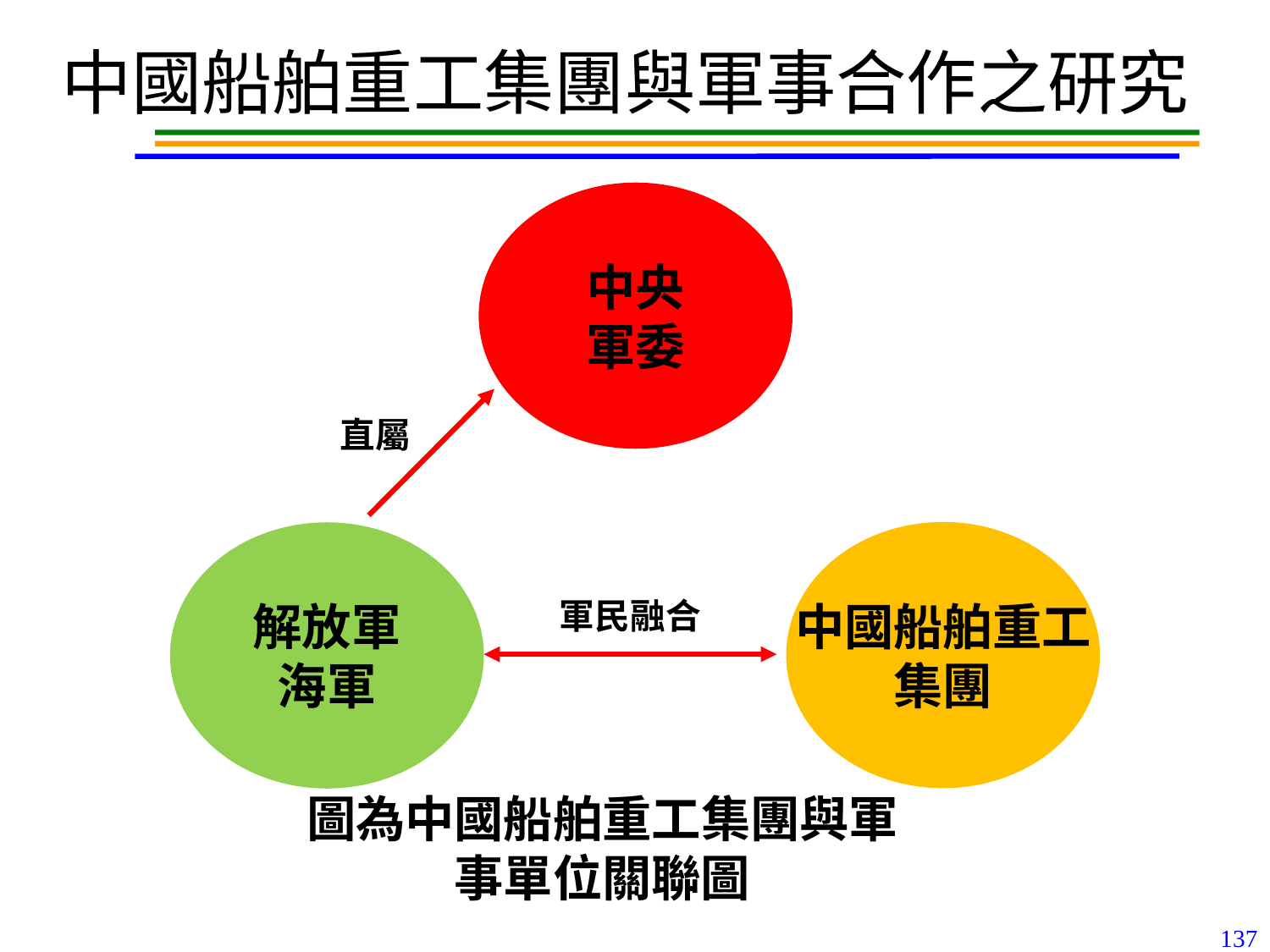

# 中國船舶重工集團與軍事合作之研究
中央
軍委
直屬
解放軍
海軍
軍民融合
中國船舶重工
集團
圖為中國船舶重工集團與軍事單位關聯圖
137